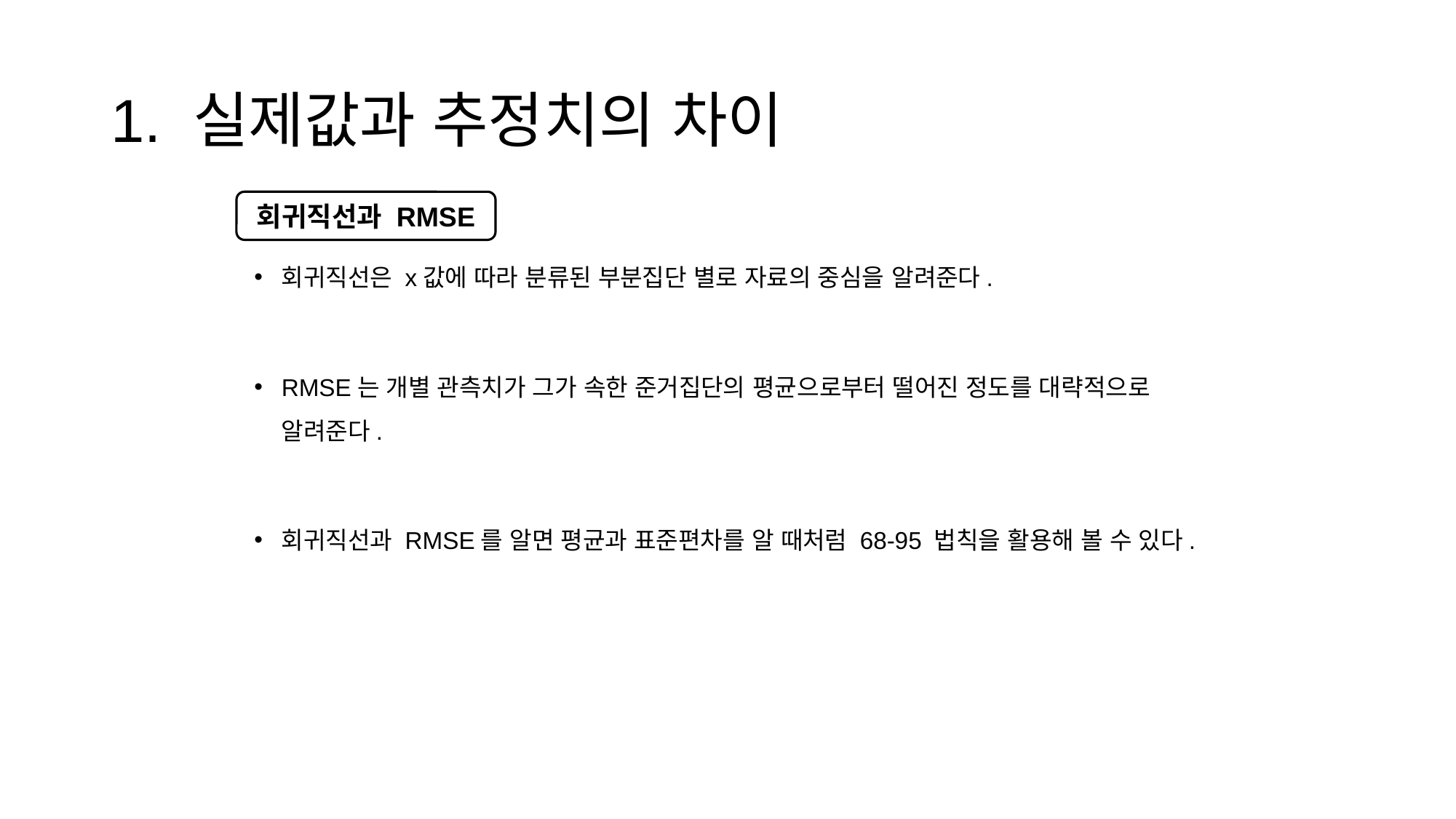

# 1. 실제값과 추정치의 차이

회귀직선은 x값에 따라 분류된 부분집단 별로 자료의 중심을 알려준다.

RMSE는 개별 관측치가 그가 속한 준거집단의 평균으로부터 떨어진 정도를 대략적으로 알려준다.

회귀직선과 RMSE를 알면 평균과 표준편차를 알 때처럼 68-95 법칙을 활용해 볼 수 있다.
회귀직선과 RMSE